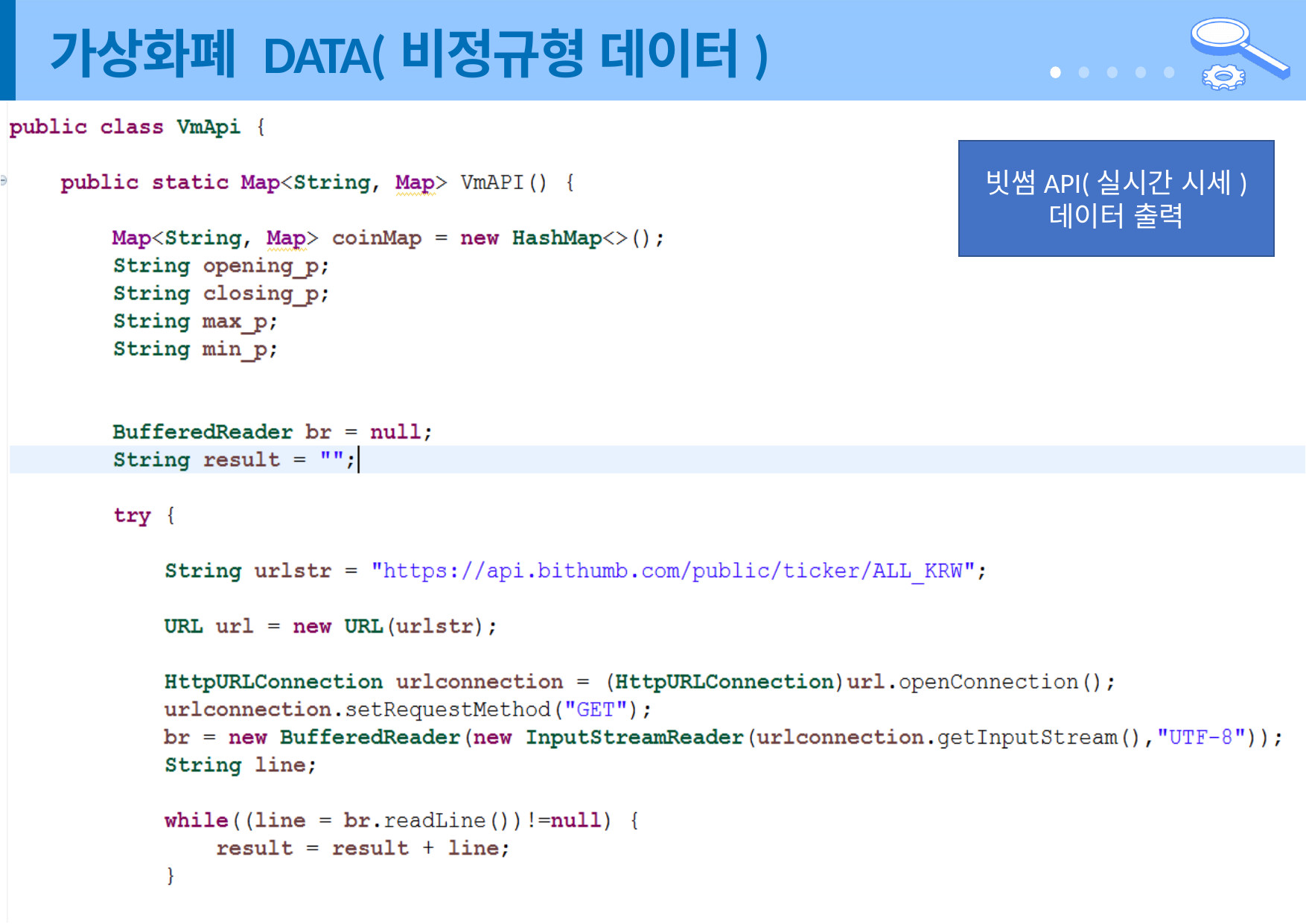

# 가상화폐 DATA(비정규형 데이터)

빗썸API(실시간 시세) 데이터 출력